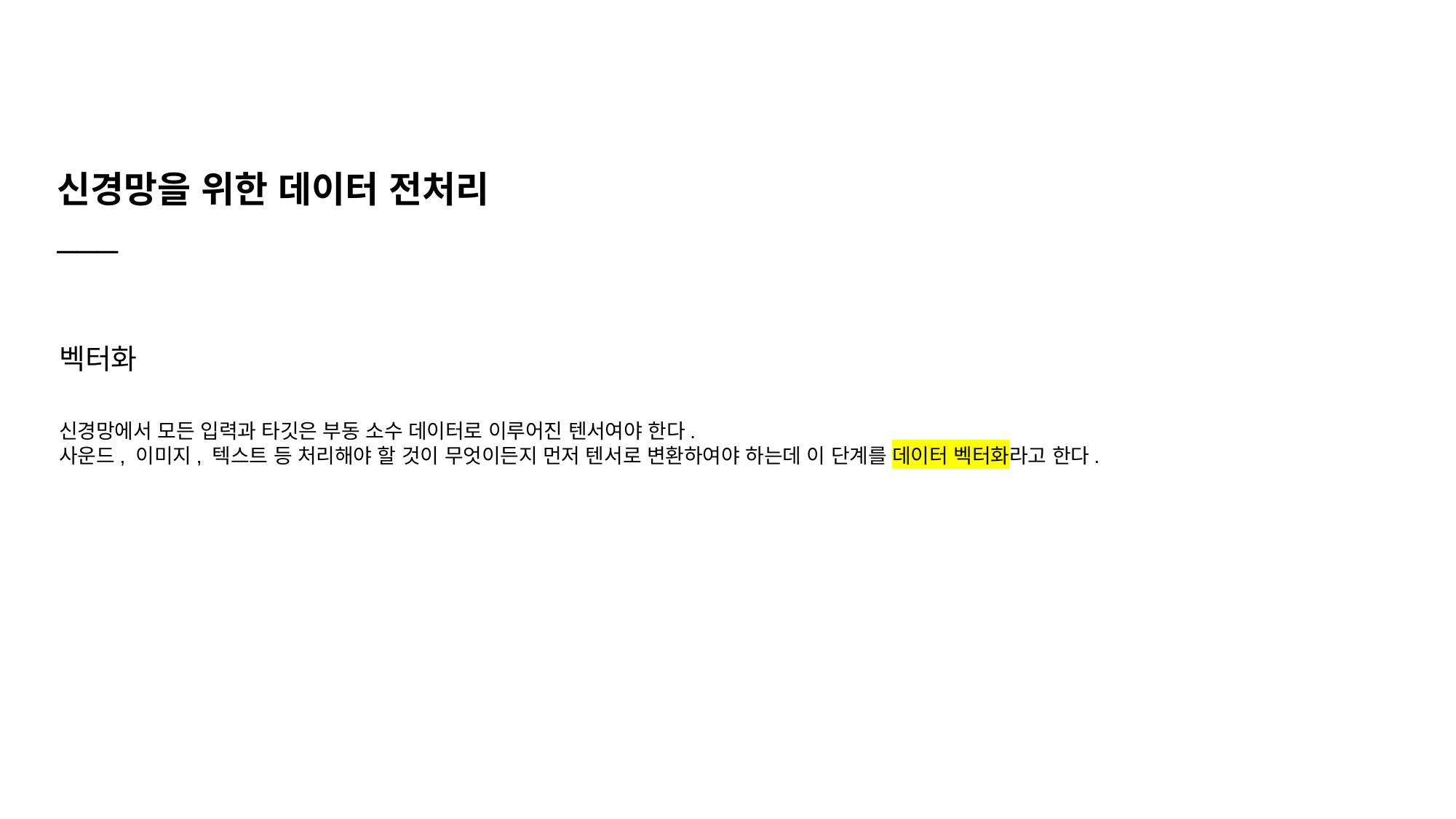

신경망을 위한 데이터 전처리
___
벡터화
신경망에서 모든 입력과 타깃은 부동 소수 데이터로 이루어진 텐서여야 한다.
사운드, 이미지, 텍스트 등 처리해야 할 것이 무엇이든지 먼저 텐서로 변환하여야 하는데 이 단계를 데이터 벡터화라고 한다.